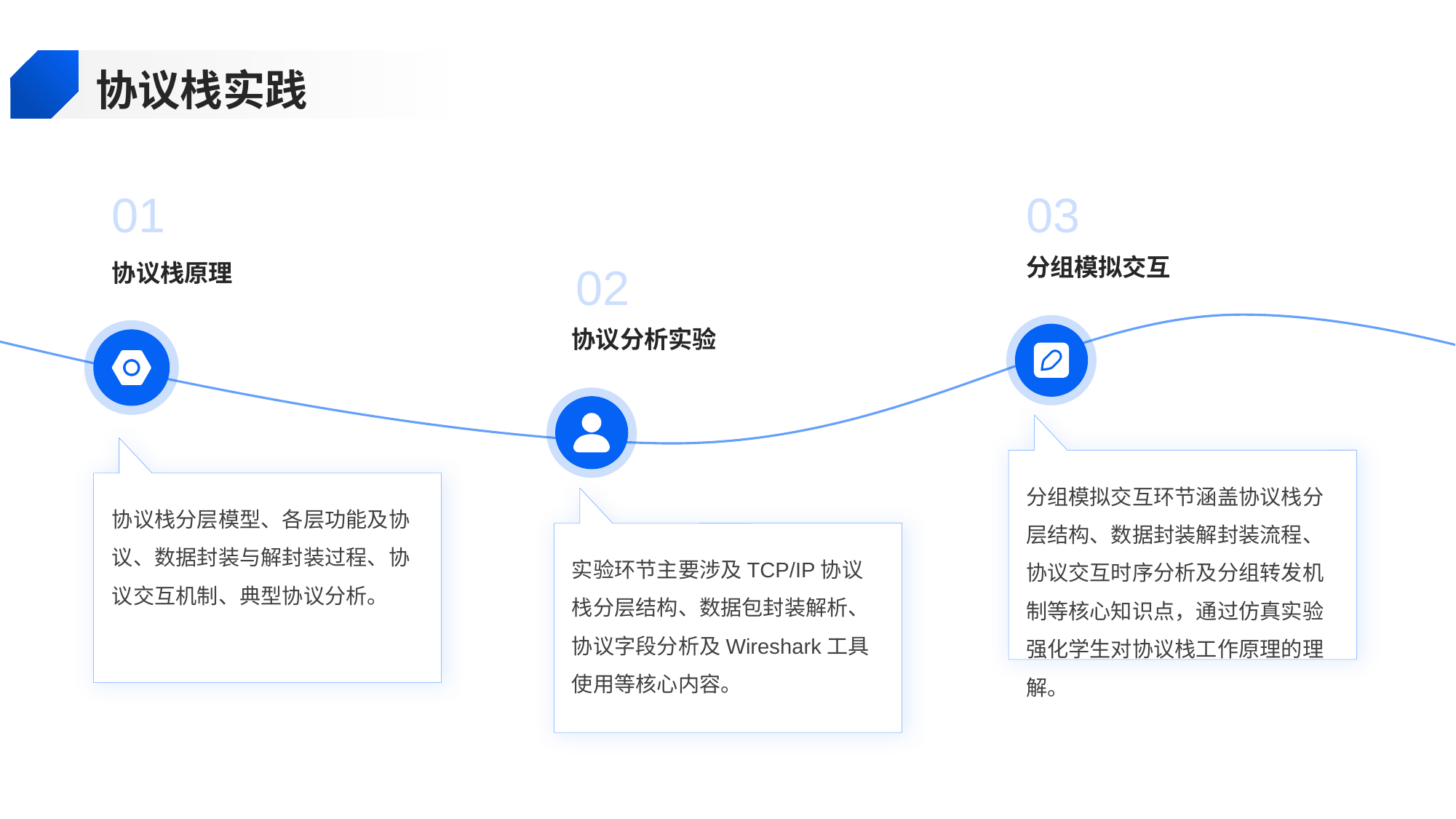

协议栈实践
01
03
分组模拟交互
协议栈原理
02

协议分析实验

分组模拟交互环节涵盖协议栈分层结构、数据封装解封装流程、协议交互时序分析及分组转发机制等核心知识点，通过仿真实验强化学生对协议栈工作原理的理解。

协议栈分层模型、各层功能及协议、数据封装与解封装过程、协议交互机制、典型协议分析。
实验环节主要涉及TCP/IP协议栈分层结构、数据包封装解析、协议字段分析及Wireshark工具使用等核心内容。